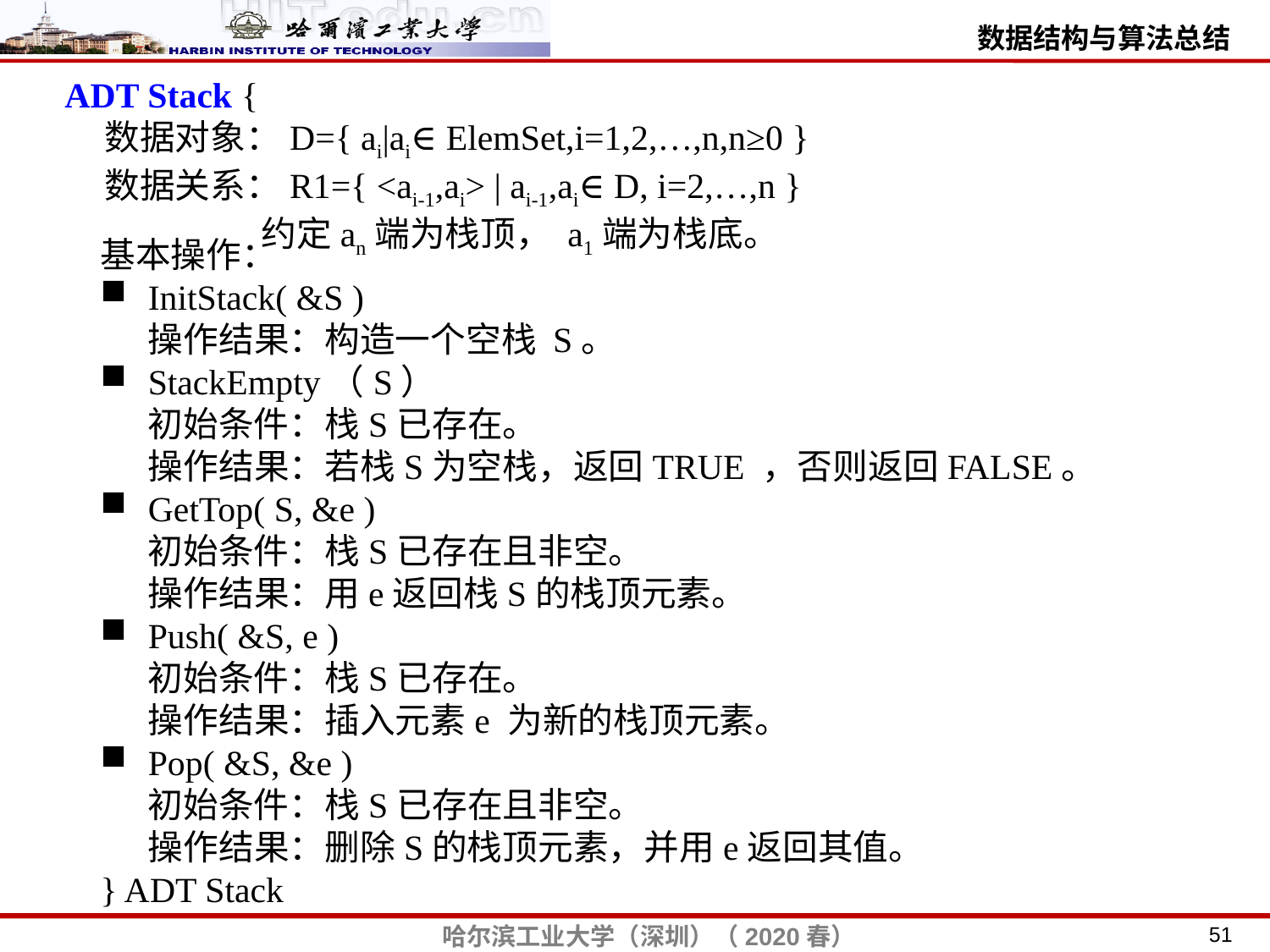

ADT Stack {
    数据对象：D={ ai|ai∈ElemSet,i=1,2,…,n,n≥0 }
    数据关系：R1={ <ai-1,ai> | ai-1,ai∈D, i=2,…,n }
                        约定an端为栈顶， a1端为栈底。
基本操作：
InitStack( &S )
     操作结果：构造一个空栈 S。
StackEmpty（S）
     初始条件：栈S已存在。
     操作结果：若栈S为空栈，返回TRUE ，否则返回FALSE。
GetTop( S, &e )
     初始条件：栈S已存在且非空。
     操作结果：用e返回栈S的栈顶元素。
Push( &S, e )
     初始条件：栈S已存在。
     操作结果：插入元素e 为新的栈顶元素。
Pop( &S, &e )
     初始条件：栈S已存在且非空。
     操作结果：删除S的栈顶元素，并用e返回其值。
} ADT Stack